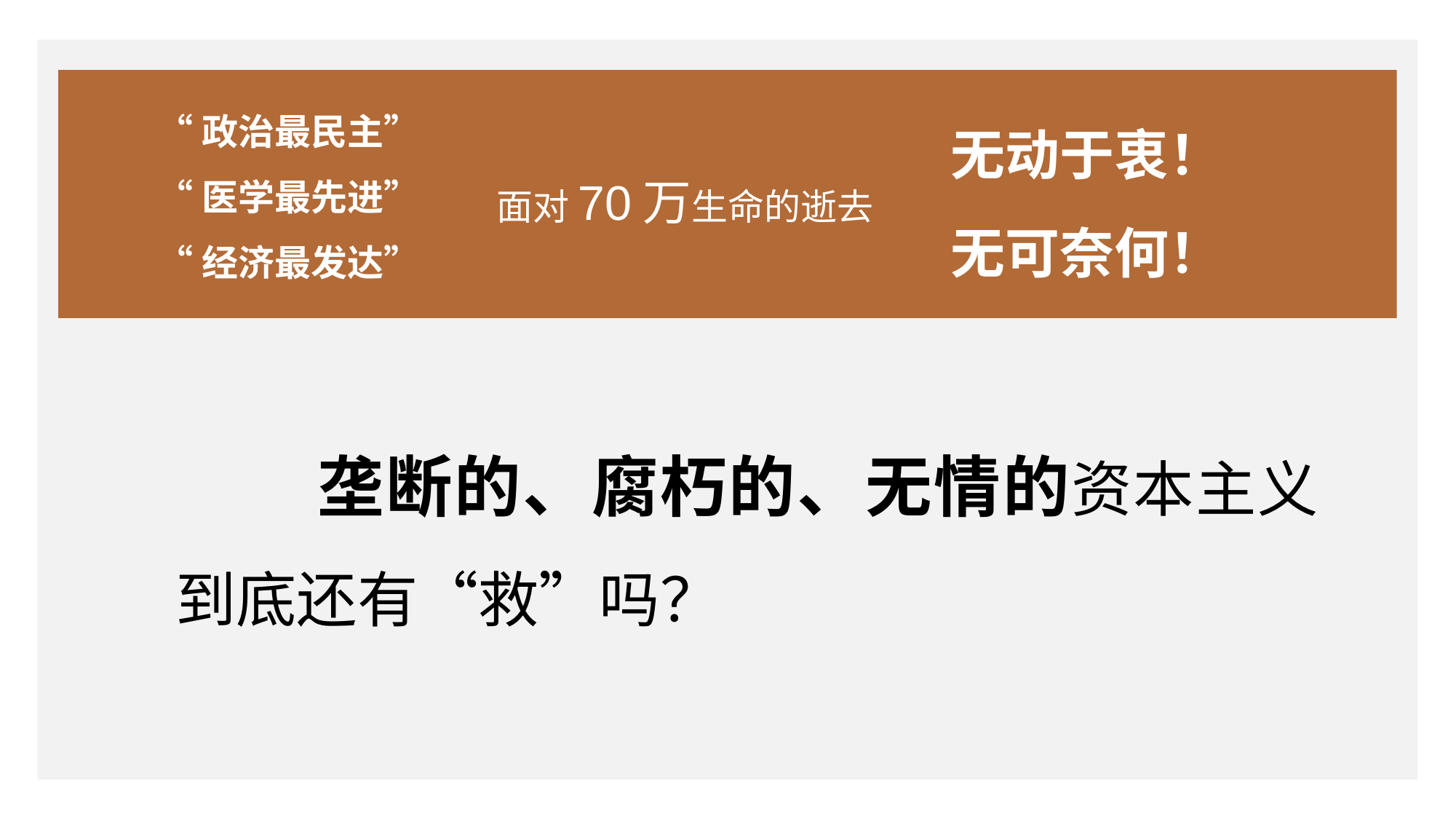

“政治最民主”
“医学最先进”
“经济最发达”
无动于衷！
无可奈何！
面对70万生命的逝去
1
 垄断的、腐朽的、无情的资本主义到底还有“救”吗？